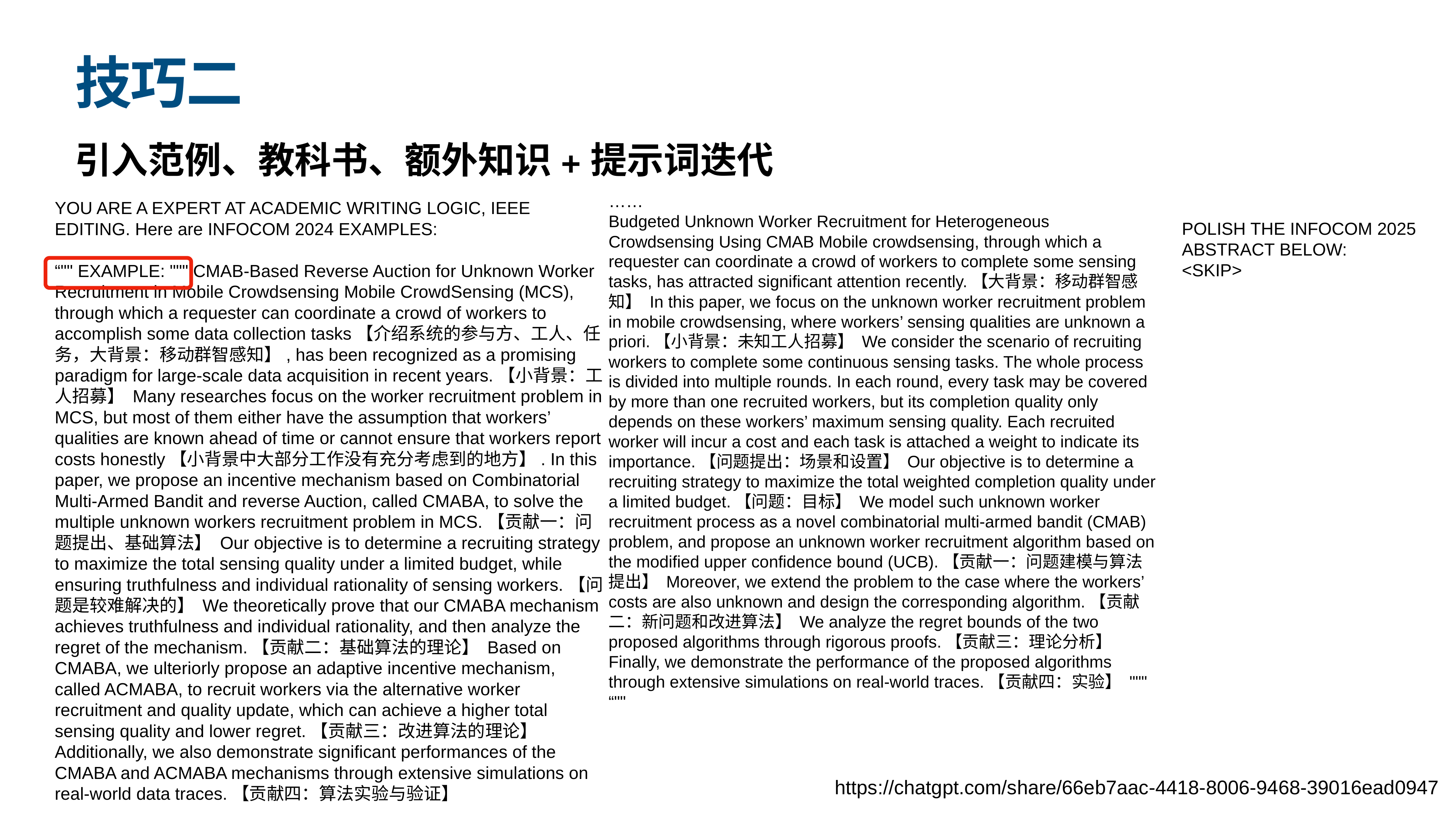

# 技巧二
引入范例、教科书、额外知识+提示词迭代
YOU ARE A EXPERT AT ACADEMIC WRITING LOGIC, IEEE EDITING. Here are INFOCOM 2024 EXAMPLES:

“"" EXAMPLE: """ CMAB-Based Reverse Auction for Unknown Worker Recruitment in Mobile Crowdsensing Mobile CrowdSensing (MCS), through which a requester can coordinate a crowd of workers to accomplish some data collection tasks【介绍系统的参与方、工人、任务，大背景：移动群智感知】, has been recognized as a promising paradigm for large-scale data acquisition in recent years.【小背景：工人招募】 Many researches focus on the worker recruitment problem in MCS, but most of them either have the assumption that workers’ qualities are known ahead of time or cannot ensure that workers report costs honestly【小背景中大部分工作没有充分考虑到的地方】. In this paper, we propose an incentive mechanism based on Combinatorial Multi-Armed Bandit and reverse Auction, called CMABA, to solve the multiple unknown workers recruitment problem in MCS.【贡献一：问题提出、基础算法】 Our objective is to determine a recruiting strategy to maximize the total sensing quality under a limited budget, while ensuring truthfulness and individual rationality of sensing workers.【问题是较难解决的】 We theoretically prove that our CMABA mechanism achieves truthfulness and individual rationality, and then analyze the regret of the mechanism.【贡献二：基础算法的理论】 Based on CMABA, we ulteriorly propose an adaptive incentive mechanism, called ACMABA, to recruit workers via the alternative worker recruitment and quality update, which can achieve a higher total sensing quality and lower regret.【贡献三：改进算法的理论】 Additionally, we also demonstrate significant performances of the CMABA and ACMABA mechanisms through extensive simulations on real-world data traces.【贡献四：算法实验与验证】
……
Budgeted Unknown Worker Recruitment for Heterogeneous Crowdsensing Using CMAB Mobile crowdsensing, through which a requester can coordinate a crowd of workers to complete some sensing tasks, has attracted significant attention recently.【大背景：移动群智感知】 In this paper, we focus on the unknown worker recruitment problem in mobile crowdsensing, where workers’ sensing qualities are unknown a priori.【小背景：未知工人招募】 We consider the scenario of recruiting workers to complete some continuous sensing tasks. The whole process is divided into multiple rounds. In each round, every task may be covered by more than one recruited workers, but its completion quality only depends on these workers’ maximum sensing quality. Each recruited worker will incur a cost and each task is attached a weight to indicate its importance.【问题提出：场景和设置】 Our objective is to determine a recruiting strategy to maximize the total weighted completion quality under a limited budget.【问题：目标】 We model such unknown worker recruitment process as a novel combinatorial multi-armed bandit (CMAB) problem, and propose an unknown worker recruitment algorithm based on the modified upper confidence bound (UCB).【贡献一：问题建模与算法提出】 Moreover, we extend the problem to the case where the workers’ costs are also unknown and design the corresponding algorithm.【贡献二：新问题和改进算法】 We analyze the regret bounds of the two proposed algorithms through rigorous proofs.【贡献三：理论分析】 Finally, we demonstrate the performance of the proposed algorithms through extensive simulations on real-world traces.【贡献四：实验】 """ “""
POLISH THE INFOCOM 2025
ABSTRACT BELOW:
<SKIP>

https://chatgpt.com/share/66eb7aac-4418-8006-9468-39016ead0947